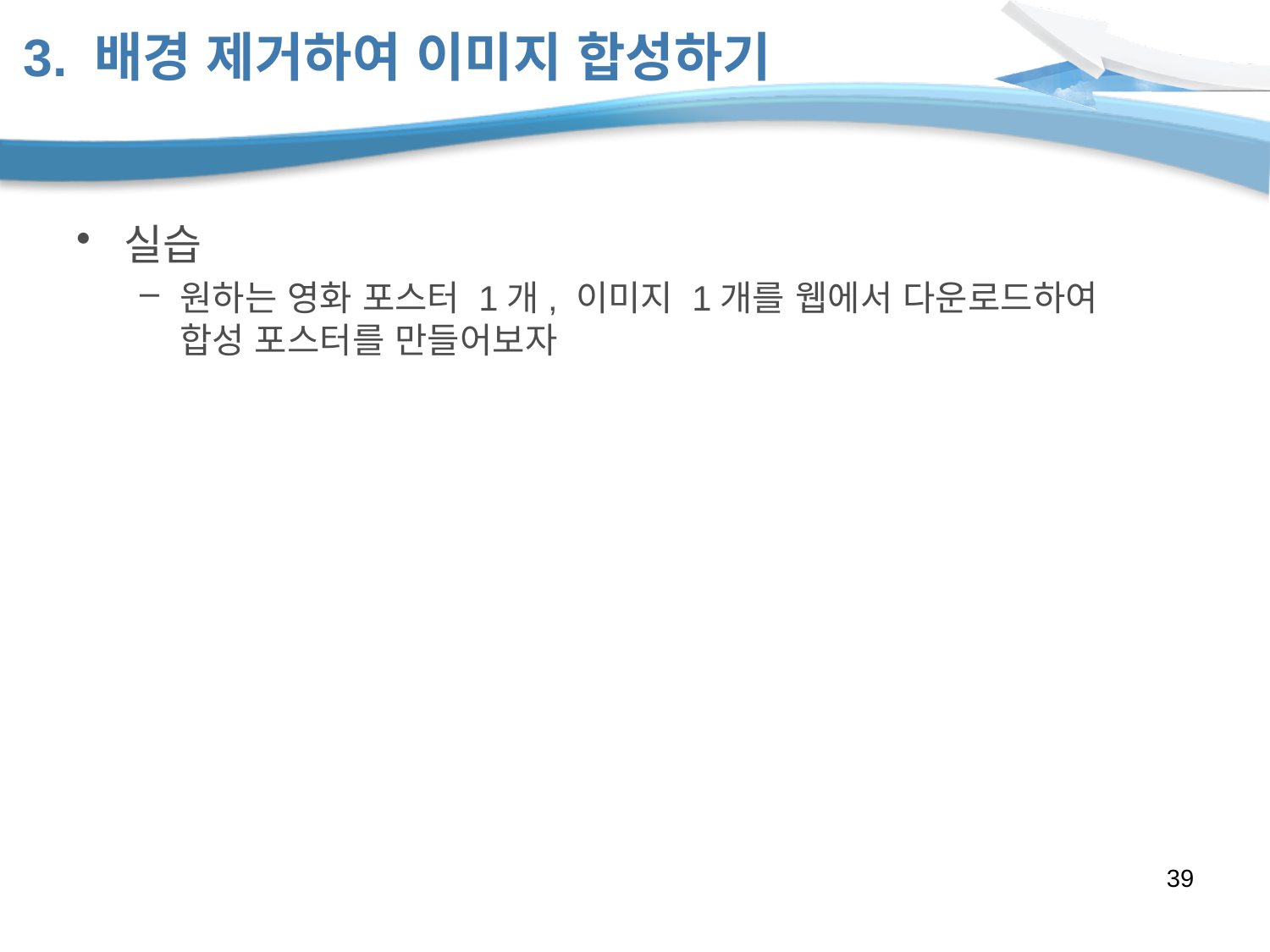

# 3. 배경 제거하여 이미지 합성하기
실습
원하는 영화 포스터 1개, 이미지 1개를 웹에서 다운로드하여
합성 포스터를 만들어보자
39